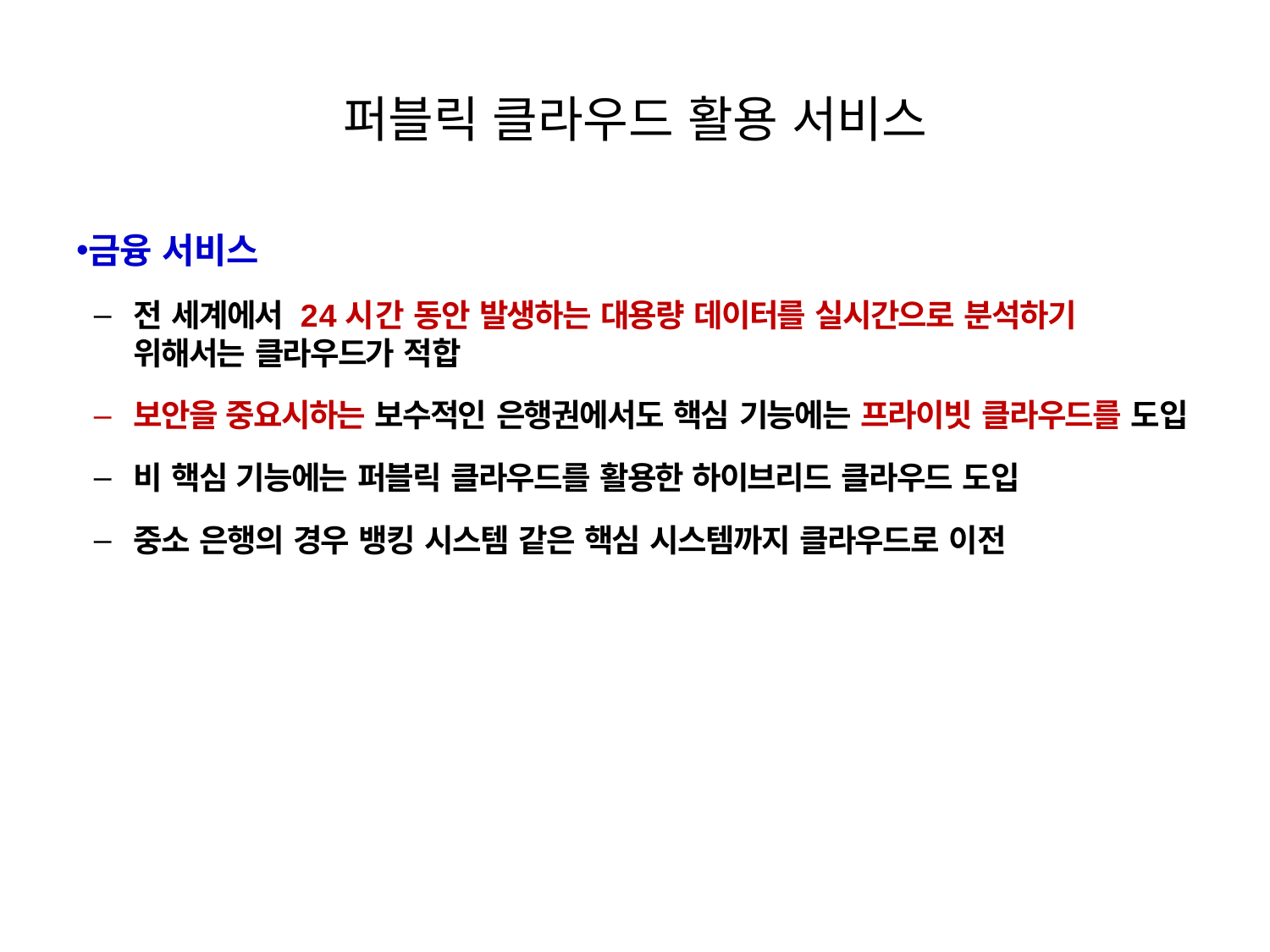

# 퍼블릭 클라우드 활용 서비스
금융 서비스
전 세계에서 24시간 동안 발생하는 대용량 데이터를 실시간으로 분석하기
위해서는 클라우드가 적합
보안을 중요시하는 보수적인 은행권에서도 핵심 기능에는 프라이빗 클라우드를 도입
비 핵심 기능에는 퍼블릭 클라우드를 활용한 하이브리드 클라우드 도입
중소 은행의 경우 뱅킹 시스템 같은 핵심 시스템까지 클라우드로 이전